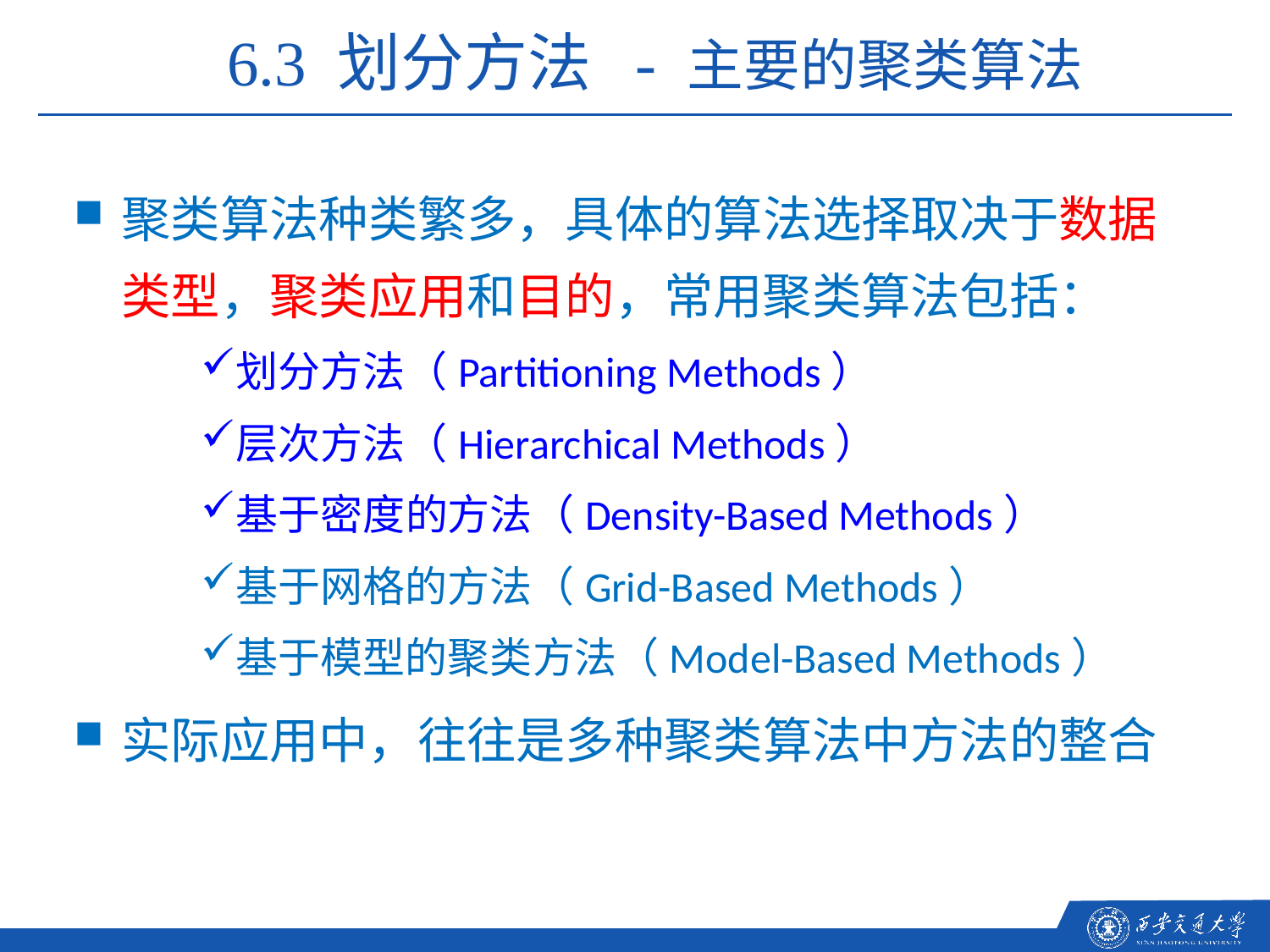

6.3 划分方法  - 主要的聚类算法
聚类算法种类繁多，具体的算法选择取决于数据类型，聚类应用和目的，常用聚类算法包括：
划分方法（Partitioning Methods）
层次方法（Hierarchical Methods）
基于密度的方法（Density-Based Methods）
基于网格的方法（Grid-Based Methods）
基于模型的聚类方法（Model-Based Methods）
实际应用中，往往是多种聚类算法中方法的整合